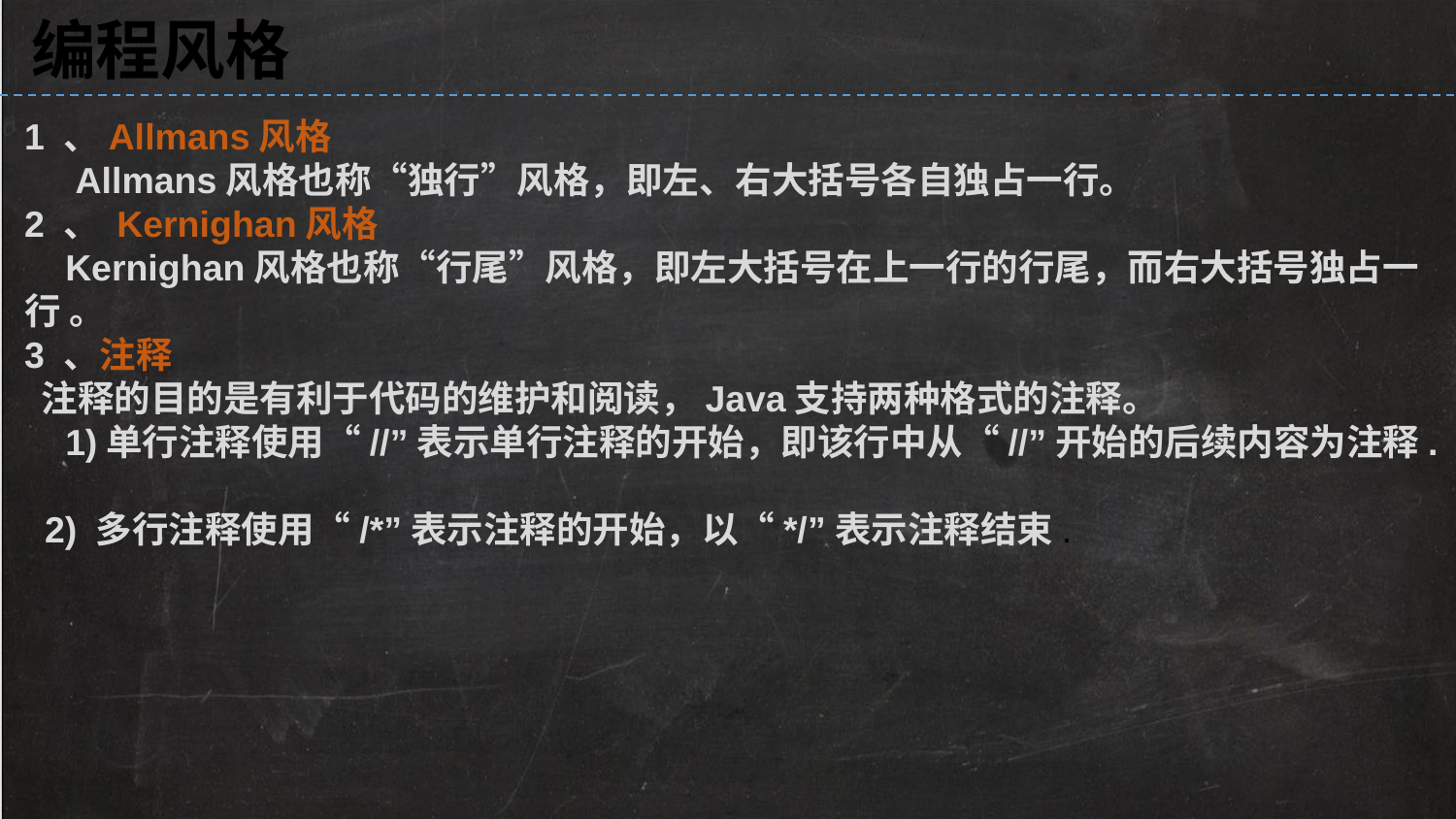

编程风格
1 、Allmans风格
     Allmans风格也称“独行”风格，即左、右大括号各自独占一行。
2 、 Kernighan风格
    Kernighan风格也称“行尾”风格，即左大括号在上一行的行尾，而右大括号独占一行 。
3 、注释
 注释的目的是有利于代码的维护和阅读，Java支持两种格式的注释。
    1)单行注释使用“//”表示单行注释的开始，即该行中从“//”开始的后续内容为注释.
  2) 多行注释使用“/*”表示注释的开始，以“*/”表示注释结束.